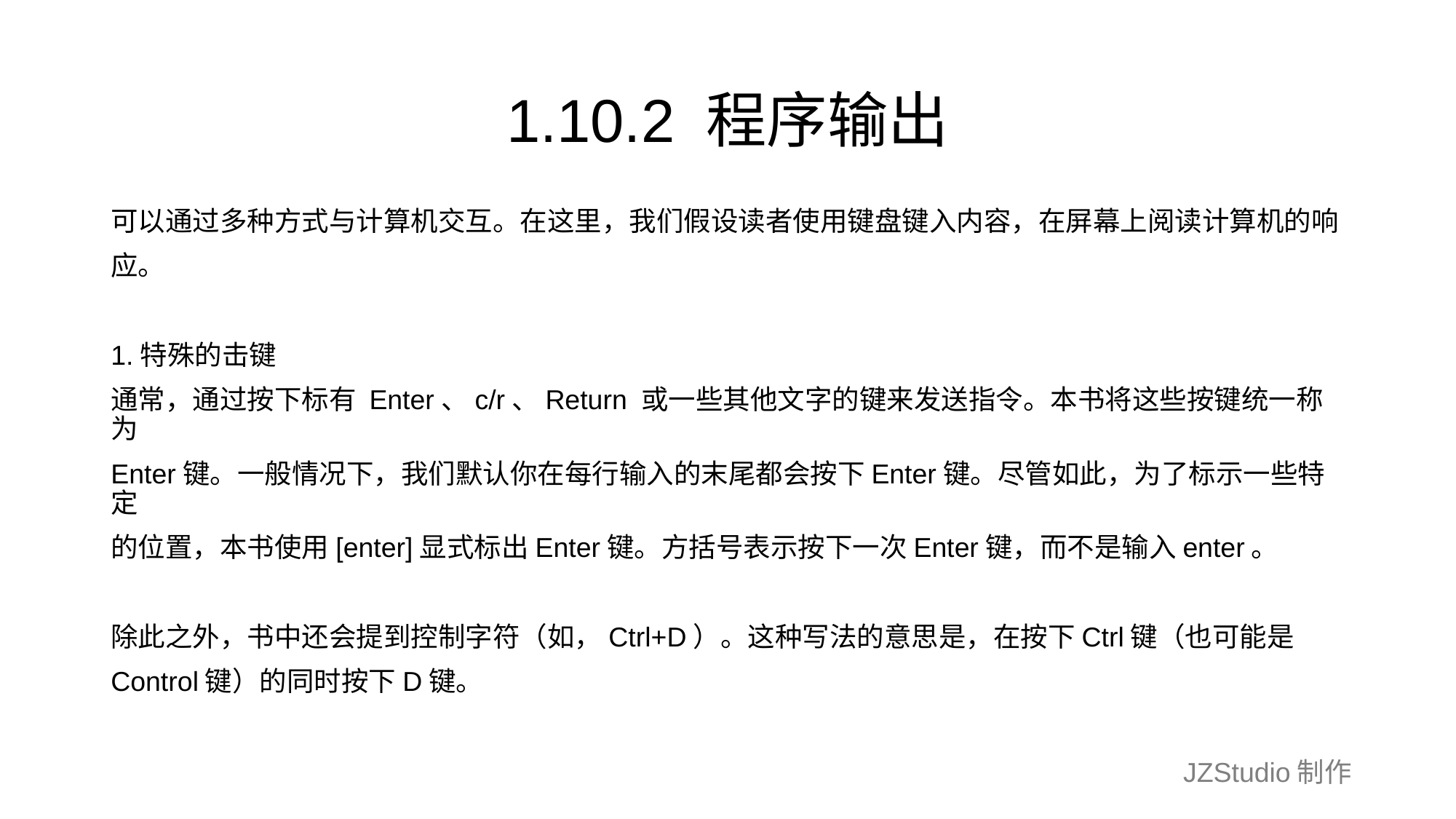

# 1.10.2 程序输出
可以通过多种方式与计算机交互。在这里，我们假设读者使用键盘键入内容，在屏幕上阅读计算机的响
应。

1.特殊的击键
通常，通过按下标有 Enter、c/r、Return 或一些其他文字的键来发送指令。本书将这些按键统一称为
Enter键。一般情况下，我们默认你在每行输入的末尾都会按下Enter键。尽管如此，为了标示一些特定
的位置，本书使用[enter]显式标出Enter键。方括号表示按下一次Enter键，而不是输入enter。

除此之外，书中还会提到控制字符（如，Ctrl+D）。这种写法的意思是，在按下Ctrl键（也可能是
Control键）的同时按下D键。